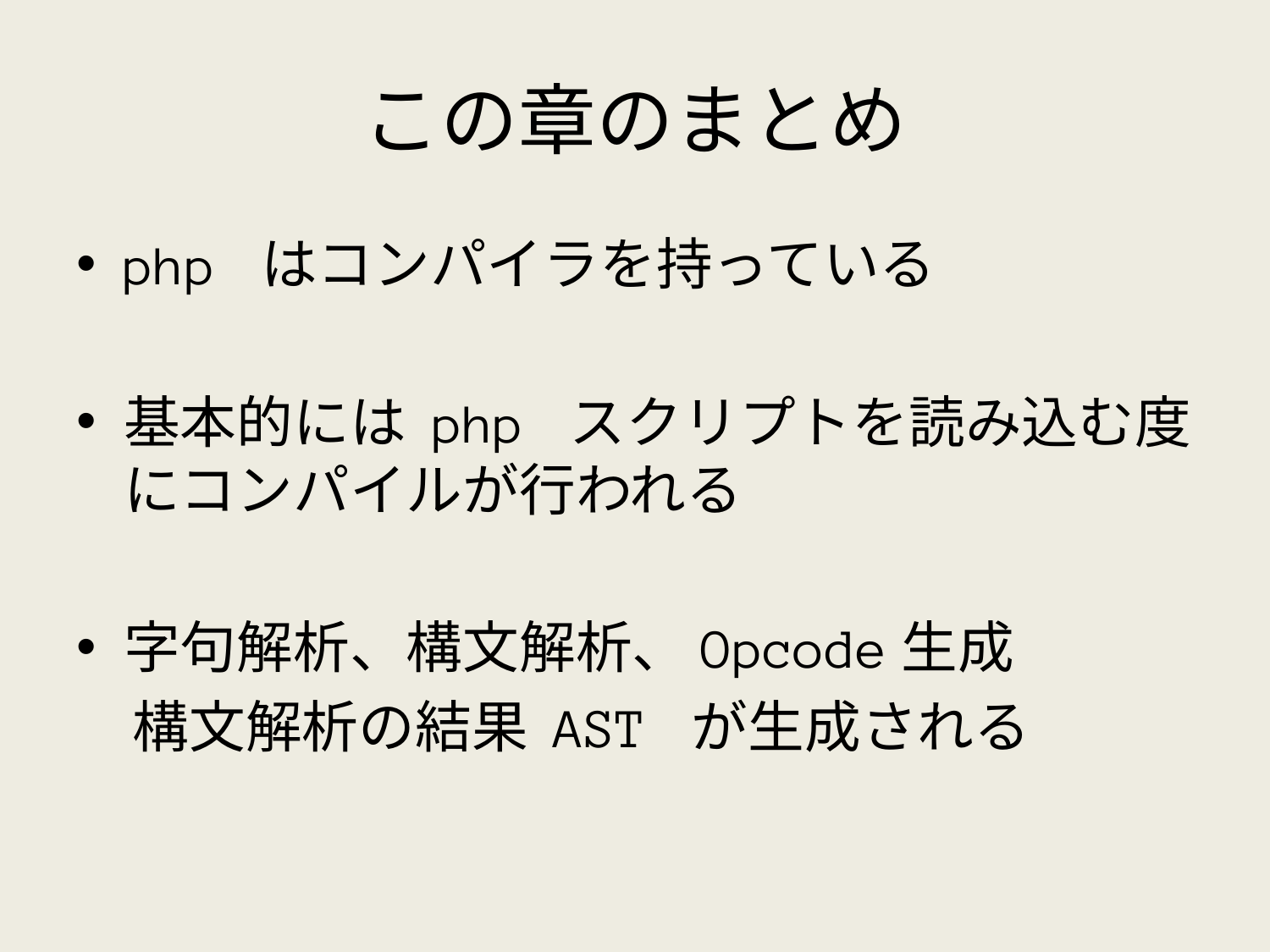

# この章のまとめ
php はコンパイラを持っている

基本的には php スクリプトを読み込む度にコンパイルが行われる

字句解析、構文解析、Opcode生成
　構文解析の結果 AST が生成される